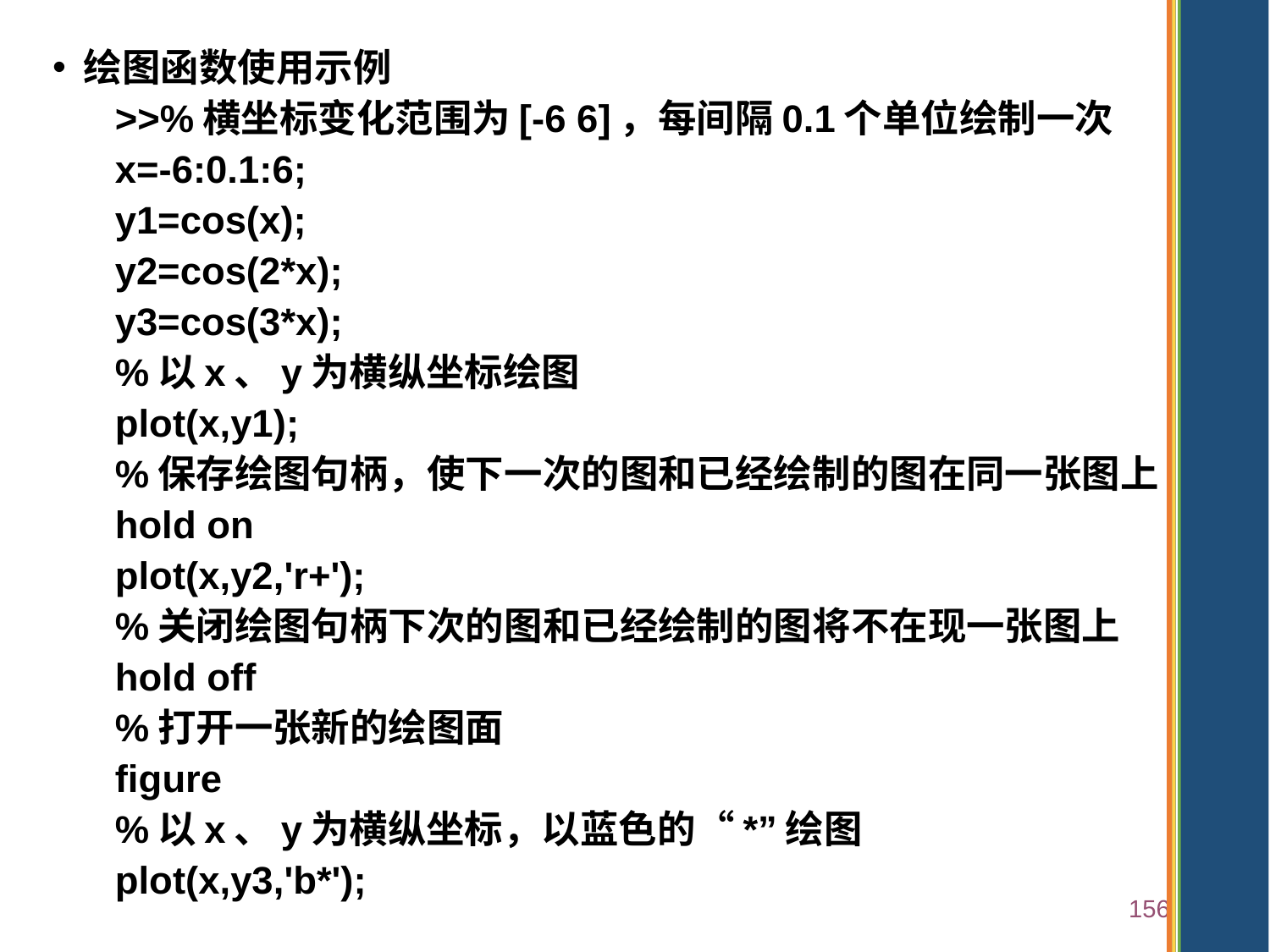

绘图函数使用示例
>>%横坐标变化范围为[-6 6]，每间隔0.1个单位绘制一次
x=-6:0.1:6;
y1=cos(x);
y2=cos(2*x);
y3=cos(3*x);
%以x、y为横纵坐标绘图
plot(x,y1);
%保存绘图句柄，使下一次的图和已经绘制的图在同一张图上
hold on
plot(x,y2,'r+');
%关闭绘图句柄下次的图和已经绘制的图将不在现一张图上
hold off
%打开一张新的绘图面
figure
%以x、y为横纵坐标，以蓝色的“*”绘图
plot(x,y3,'b*');
156